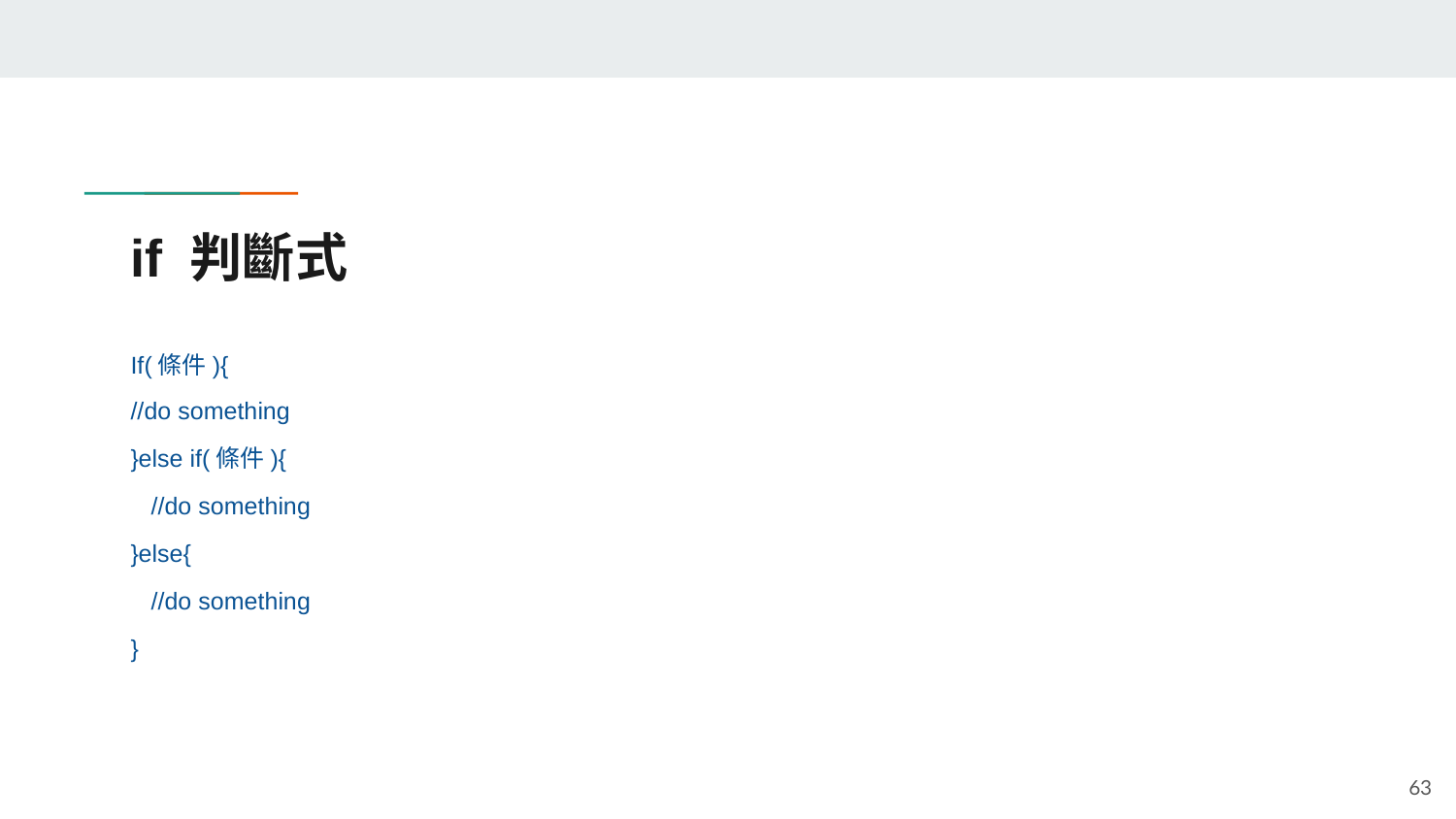

# if 判斷式
If(條件){
//do something
}else if(條件){
   //do something
}else{
   //do something
}

63